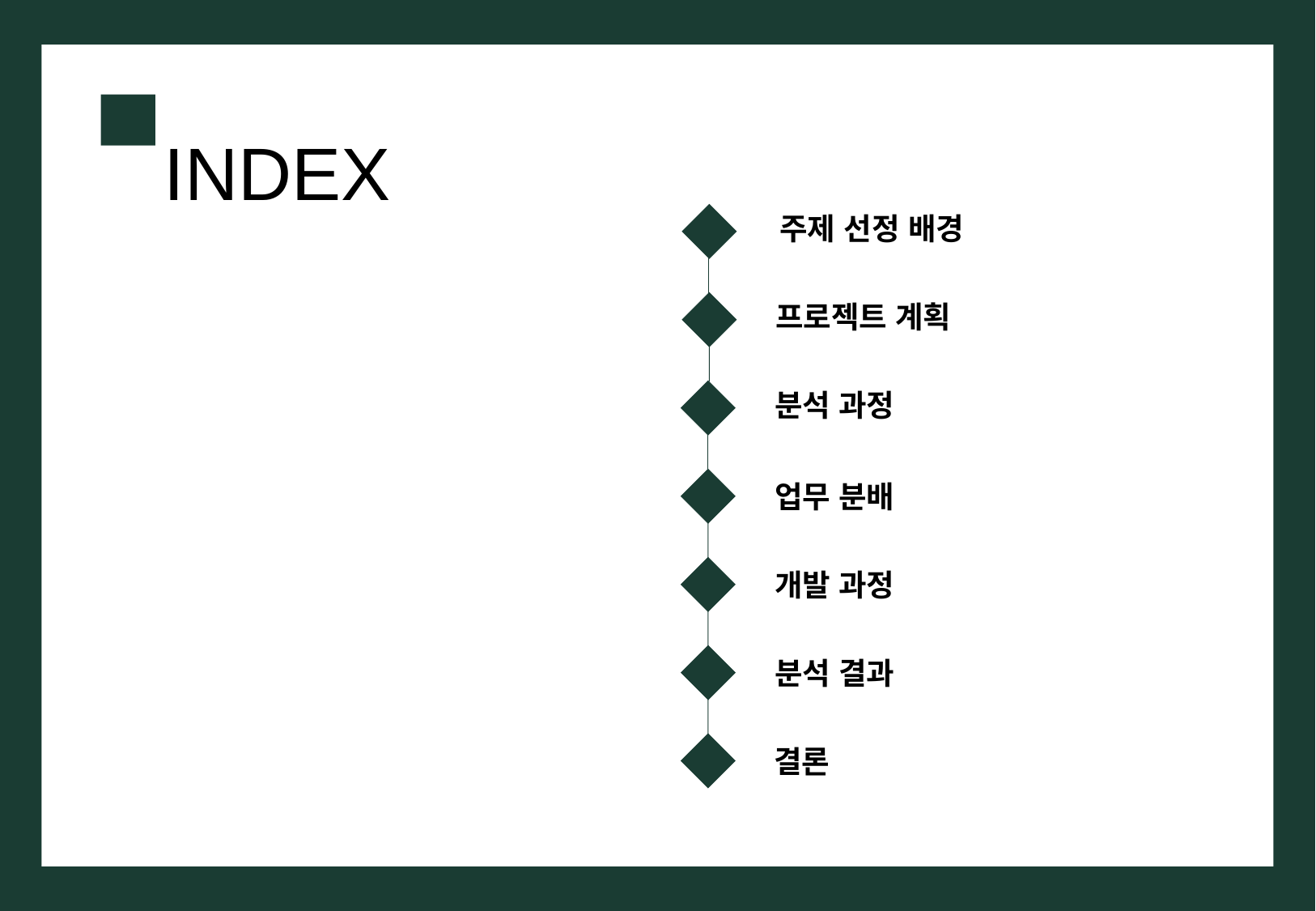

D

INDEX
주제 선정 배경

프로젝트 계획

분석 과정

업무 분배

개발 과정

분석 결과

결론